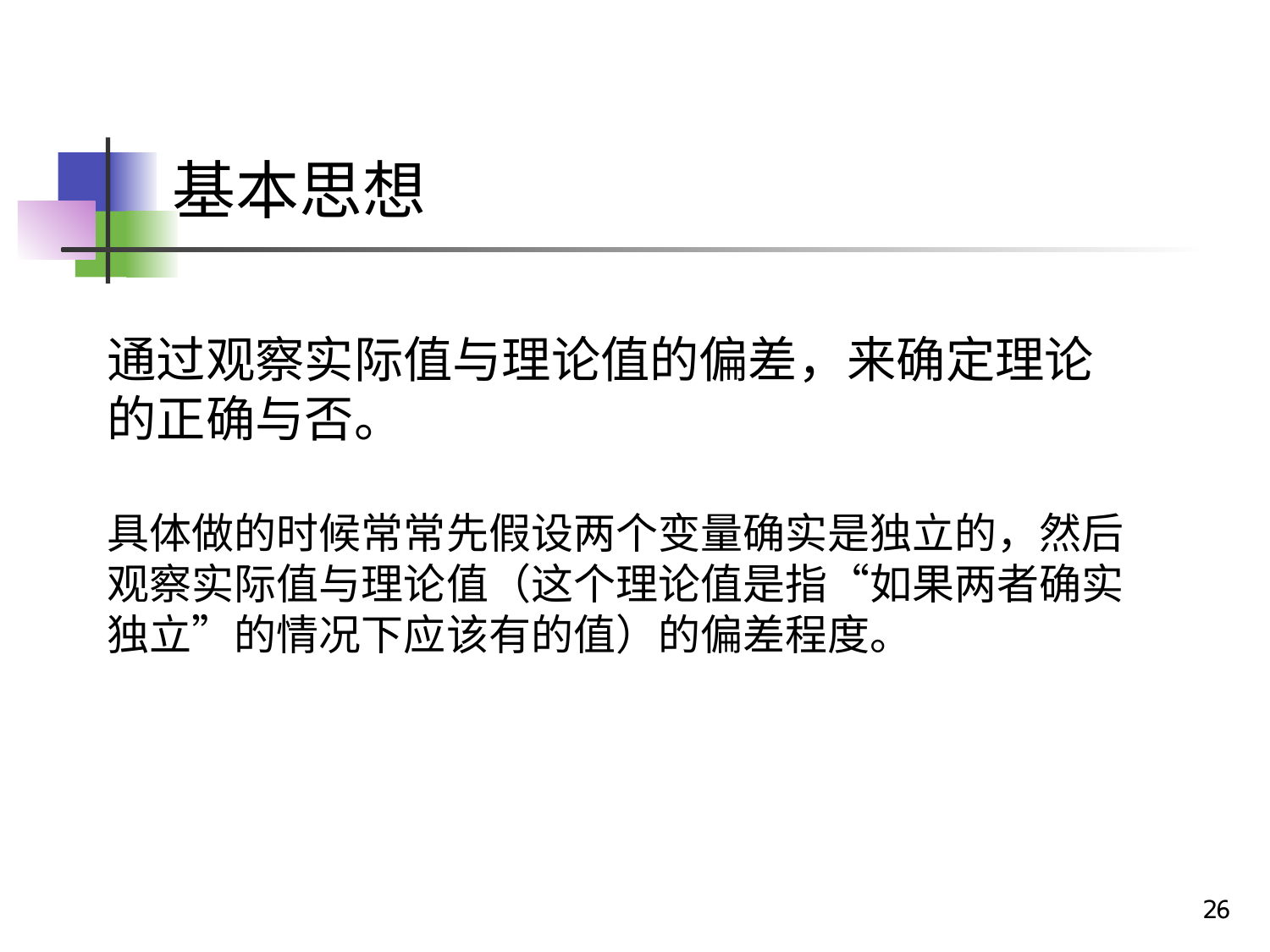

# 基本思想
通过观察实际值与理论值的偏差，来确定理论的正确与否。

具体做的时候常常先假设两个变量确实是独立的，然后观察实际值与理论值（这个理论值是指“如果两者确实独立”的情况下应该有的值）的偏差程度。
26